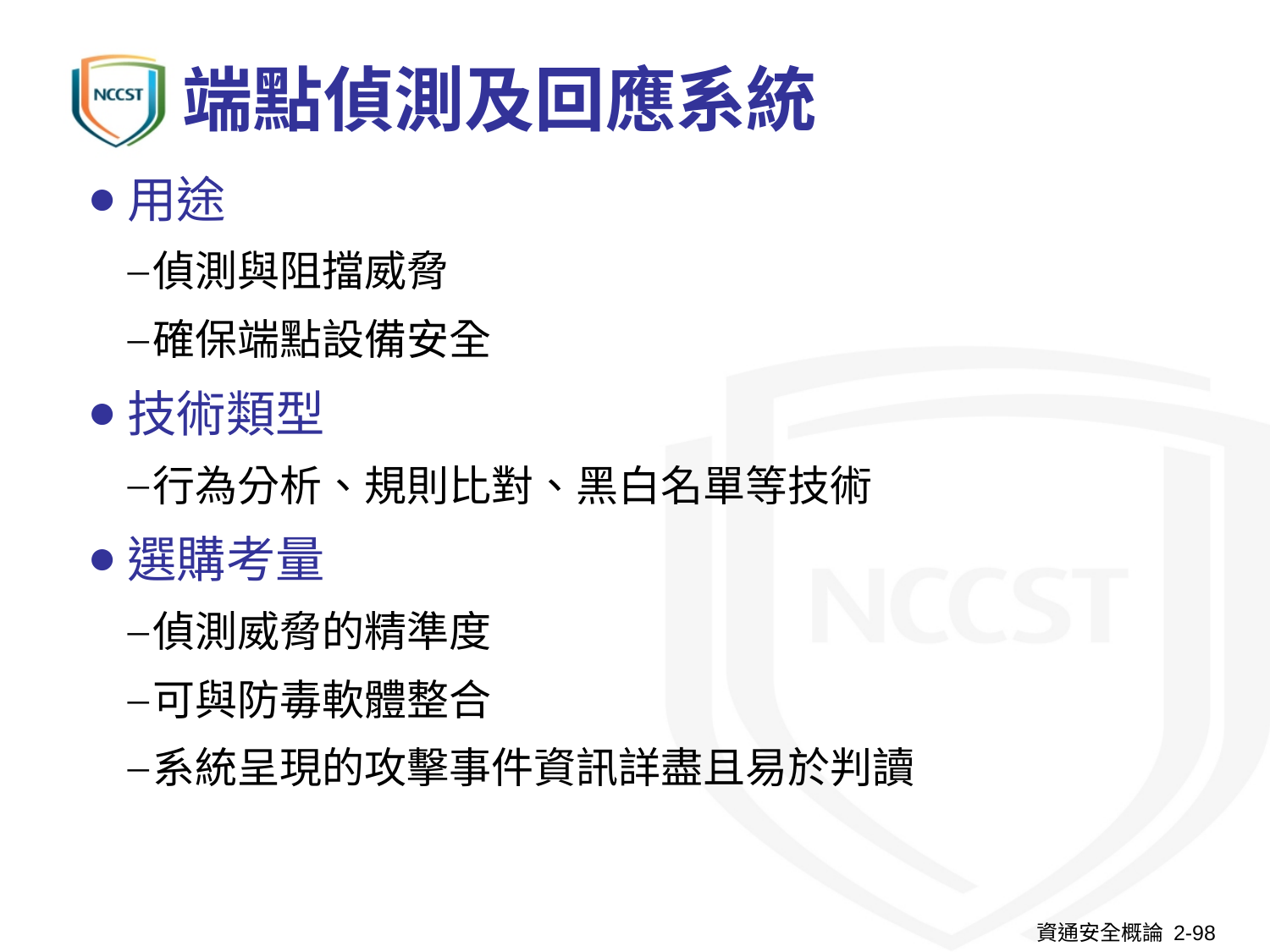

# 端點偵測及回應系統
用途
偵測與阻擋威脅
確保端點設備安全
技術類型
行為分析、規則比對、黑白名單等技術
選購考量
偵測威脅的精準度
可與防毒軟體整合
系統呈現的攻擊事件資訊詳盡且易於判讀